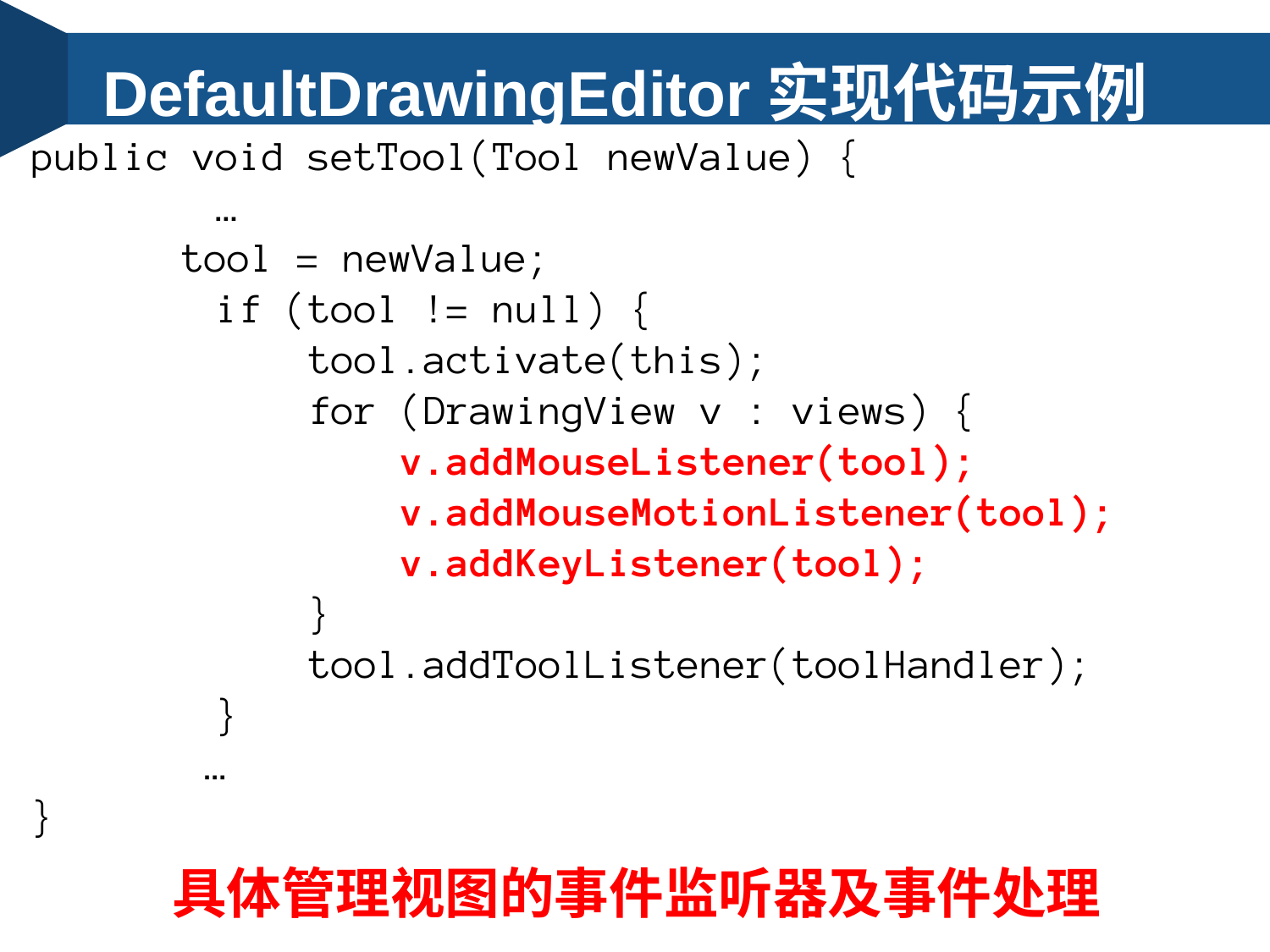

DefaultDrawingEditor实现代码示例

public void setTool(Tool newValue) {
        …
	 tool = newValue;
        if (tool != null) {
            tool.activate(this);
            for (DrawingView v : views) {
                v.addMouseListener(tool);
                v.addMouseMotionListener(tool);
                v.addKeyListener(tool);
            }
            tool.addToolListener(toolHandler);
        }
	  …
}
具体管理视图的事件监听器及事件处理